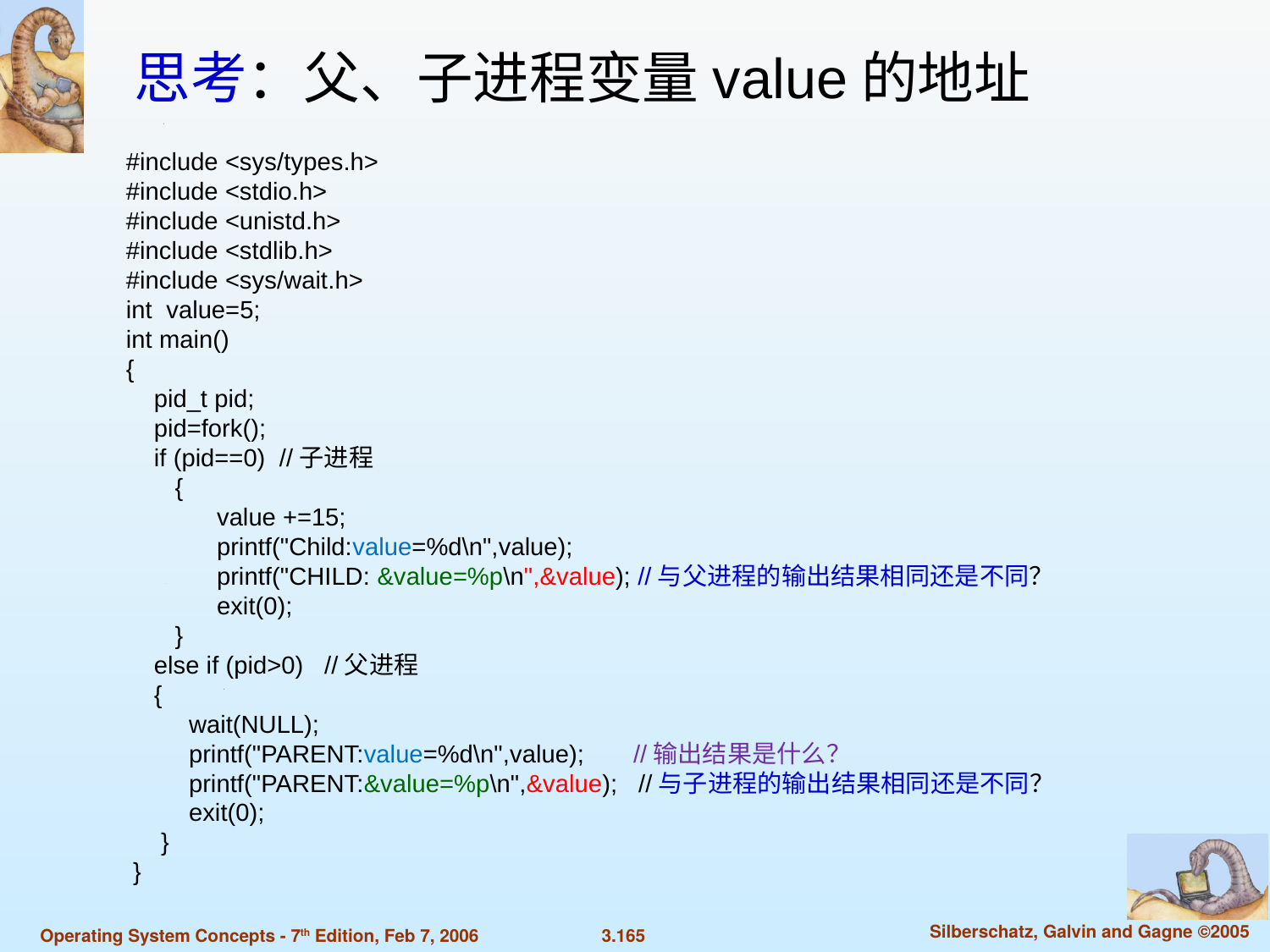

思考：父、子进程变量value的地址
#include <sys/types.h>
#include <stdio.h>
#include <unistd.h>
#include <stdlib.h>
#include <sys/wait.h>
int  value=5;
int main()
{
    pid_t pid;
    pid=fork();
    if (pid==0)  //子进程
       {
             value +=15;
             printf("Child:value=%d\n",value);
             printf("CHILD: &value=%p\n",&value); //与父进程的输出结果相同还是不同？
             exit(0);
       }
    else if (pid>0)   //父进程
    {
         wait(NULL);
         printf("PARENT:value=%d\n",value);       //输出结果是什么？
         printf("PARENT:&value=%p\n",&value);   //与子进程的输出结果相同还是不同？
         exit(0);
     }
 }